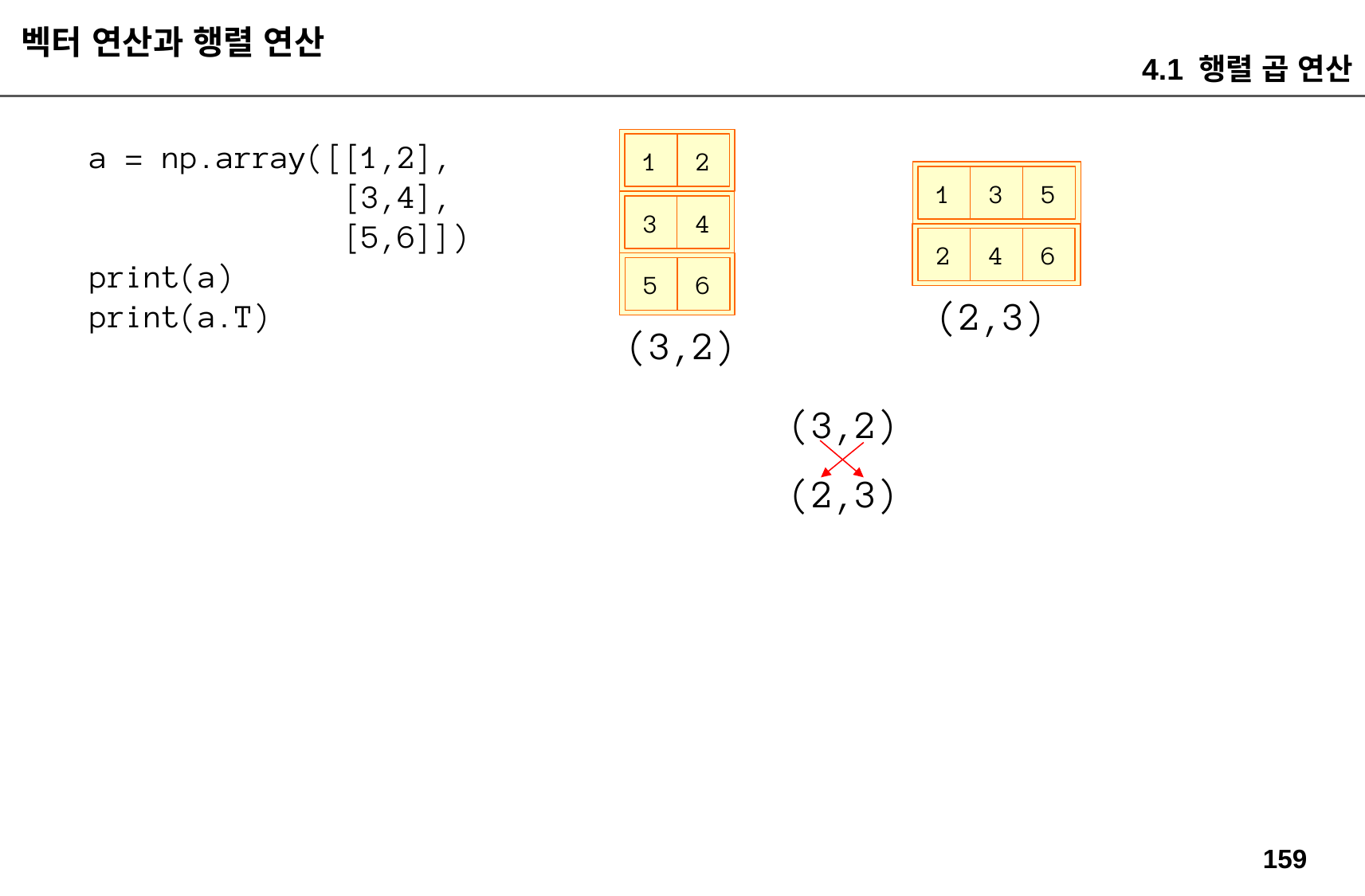

벡터 연산과 행렬 연산
4.1 행렬 곱 연산
a = np.array([[1,2],
              [3,4],
              [5,6]])
print(a)
print(a.T)

1
2

1
3
5

3
4

2
4
6

5
6
(2,3)
(3,2)
(3,2)
(2,3)